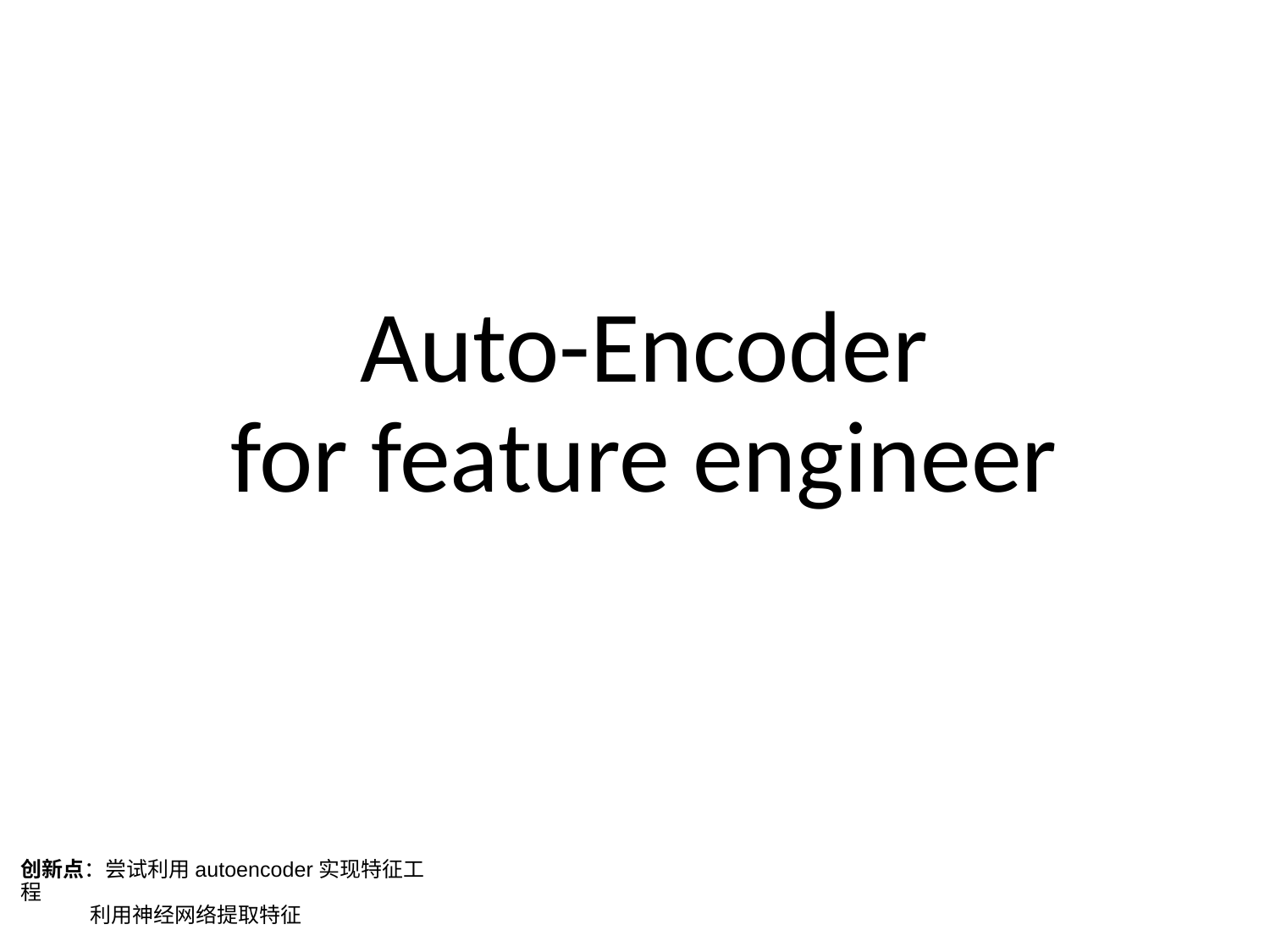

# Auto-Encoder for feature engineer
创新点：尝试利用autoencoder实现特征工程
               利用神经网络提取特征